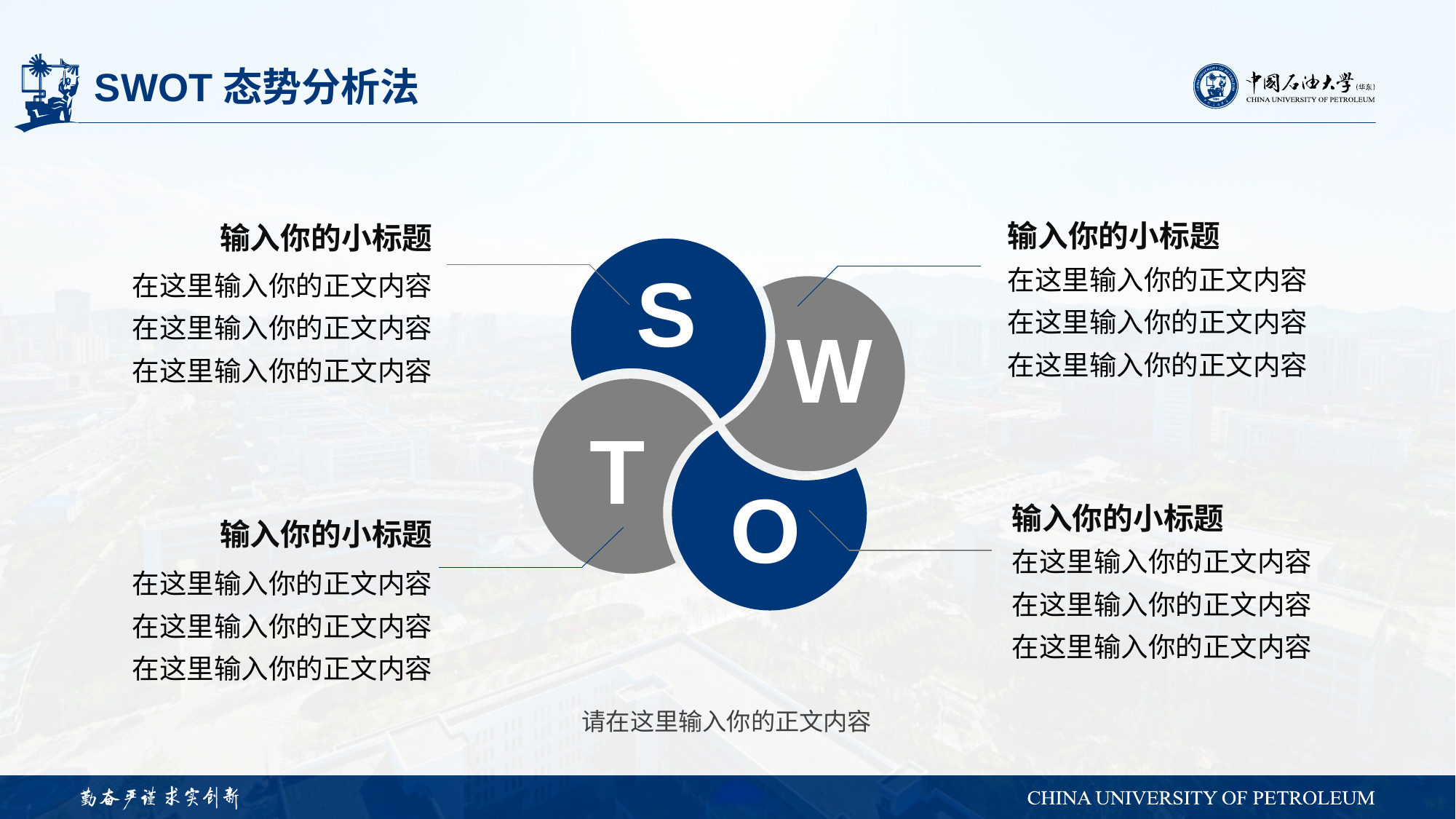

# SWOT态势分析法
输入你的小标题
在这里输入你的正文内容
在这里输入你的正文内容
在这里输入你的正文内容

W
输入你的小标题

S
在这里输入你的正文内容
在这里输入你的正文内容
在这里输入你的正文内容

T
输入你的小标题
在这里输入你的正文内容
在这里输入你的正文内容
在这里输入你的正文内容

O
输入你的小标题
在这里输入你的正文内容
在这里输入你的正文内容
在这里输入你的正文内容

请在这里输入你的正文内容